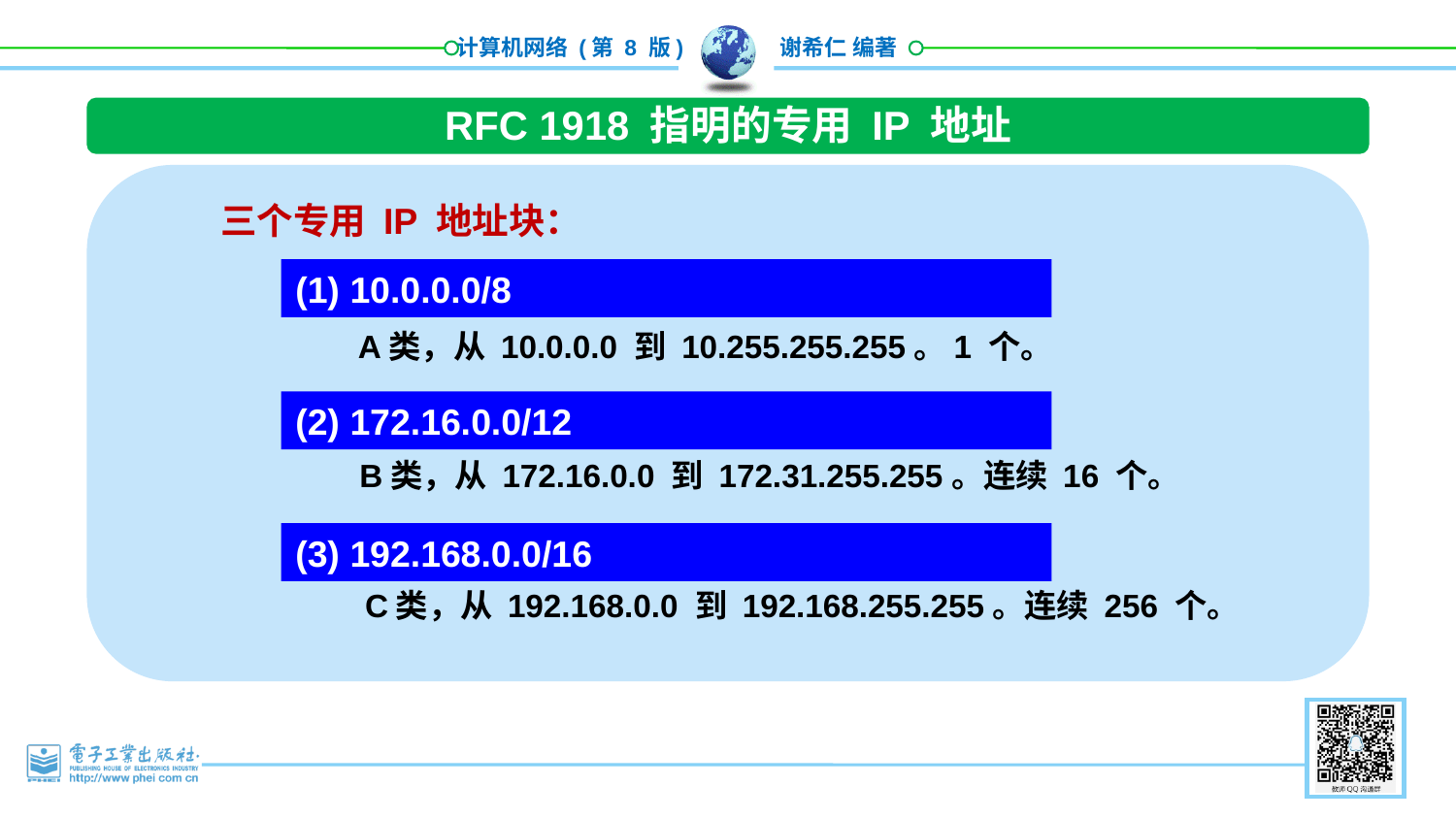

RFC 1918 指明的专用 IP 地址

三个专用 IP 地址块：
(1) 10.0.0.0/8
A类，从 10.0.0.0 到 10.255.255.255。1 个。
(2) 172.16.0.0/12
B类，从 172.16.0.0 到 172.31.255.255。连续 16 个。
(3) 192.168.0.0/16
C类，从 192.168.0.0 到 192.168.255.255。连续 256 个。